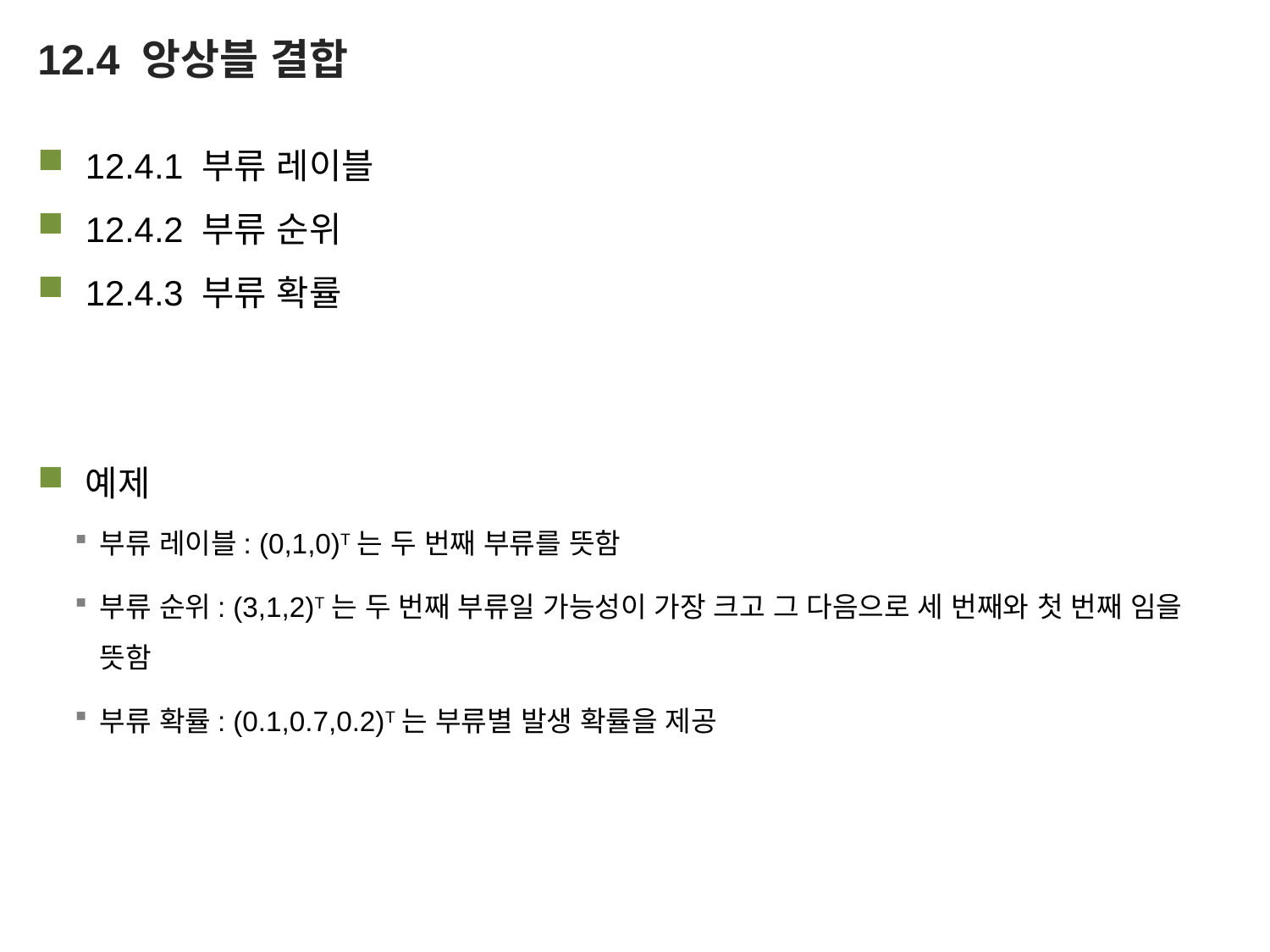

# 12.4 앙상블 결합
12.4.1 부류 레이블
12.4.2 부류 순위
12.4.3 부류 확률

예제
부류 레이블: (0,1,0)T는 두 번째 부류를 뜻함
부류 순위: (3,1,2)T는 두 번째 부류일 가능성이 가장 크고 그 다음으로 세 번째와 첫 번째 임을 뜻함
부류 확률: (0.1,0.7,0.2)T는 부류별 발생 확률을 제공